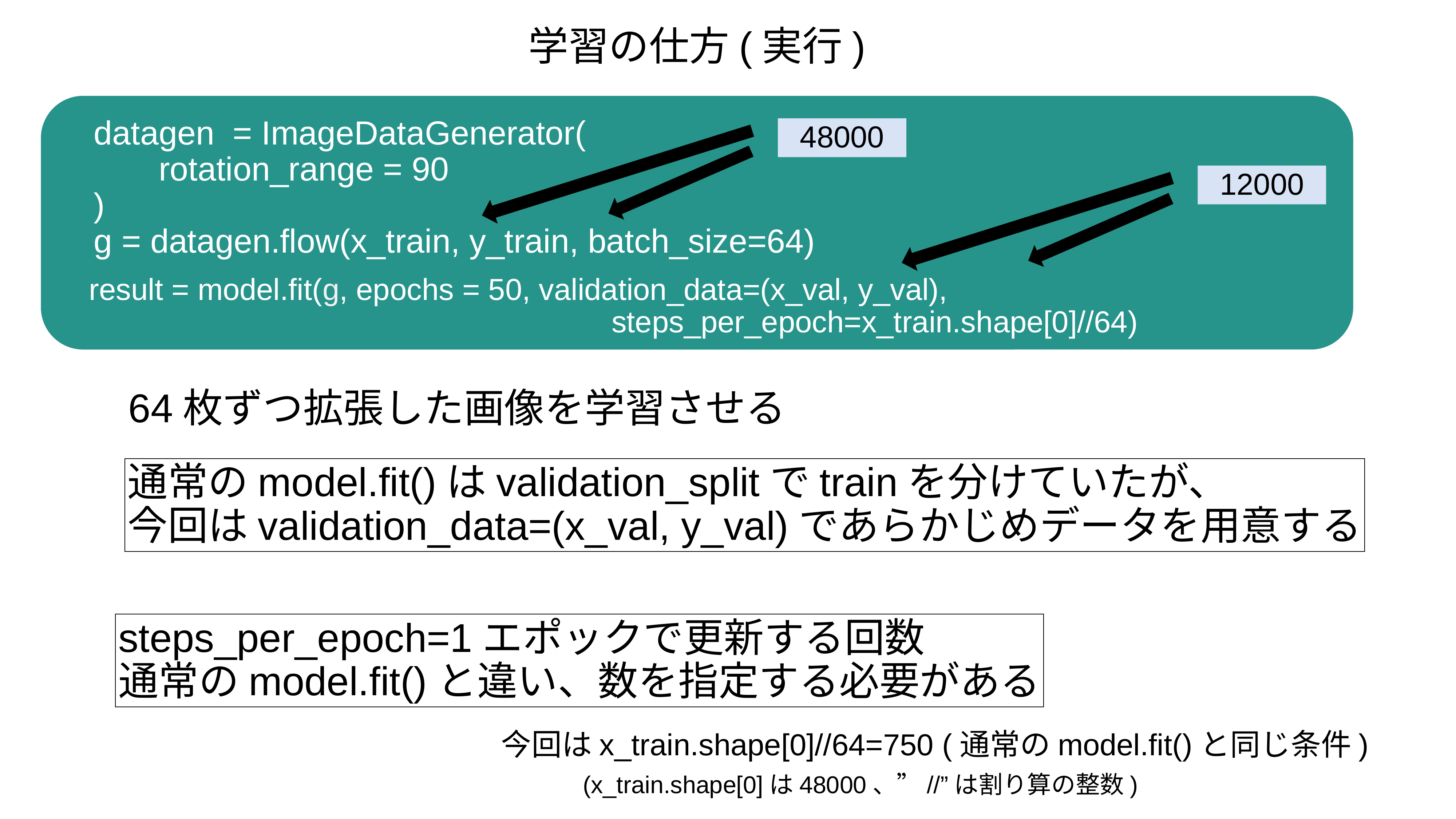

学習の仕方(実行)

datagen  = ImageDataGenerator(
       rotation_range = 90
)
g = datagen.flow(x_train, y_train, batch_size=64)
48000

12000
result = model.fit(g, epochs = 50, validation_data=(x_val, y_val),
　　　　　　　　　　　　　　　　　steps_per_epoch=x_train.shape[0]//64)
64枚ずつ拡張した画像を学習させる
通常のmodel.fit()はvalidation_splitでtrainを分けていたが、
今回はvalidation_data=(x_val, y_val)であらかじめデータを用意する
steps_per_epoch=1エポックで更新する回数
通常のmodel.fit()と違い、数を指定する必要がある
今回はx_train.shape[0]//64=750 (通常のmodel.fit()と同じ条件)
(x_train.shape[0]は48000、”//”は割り算の整数)